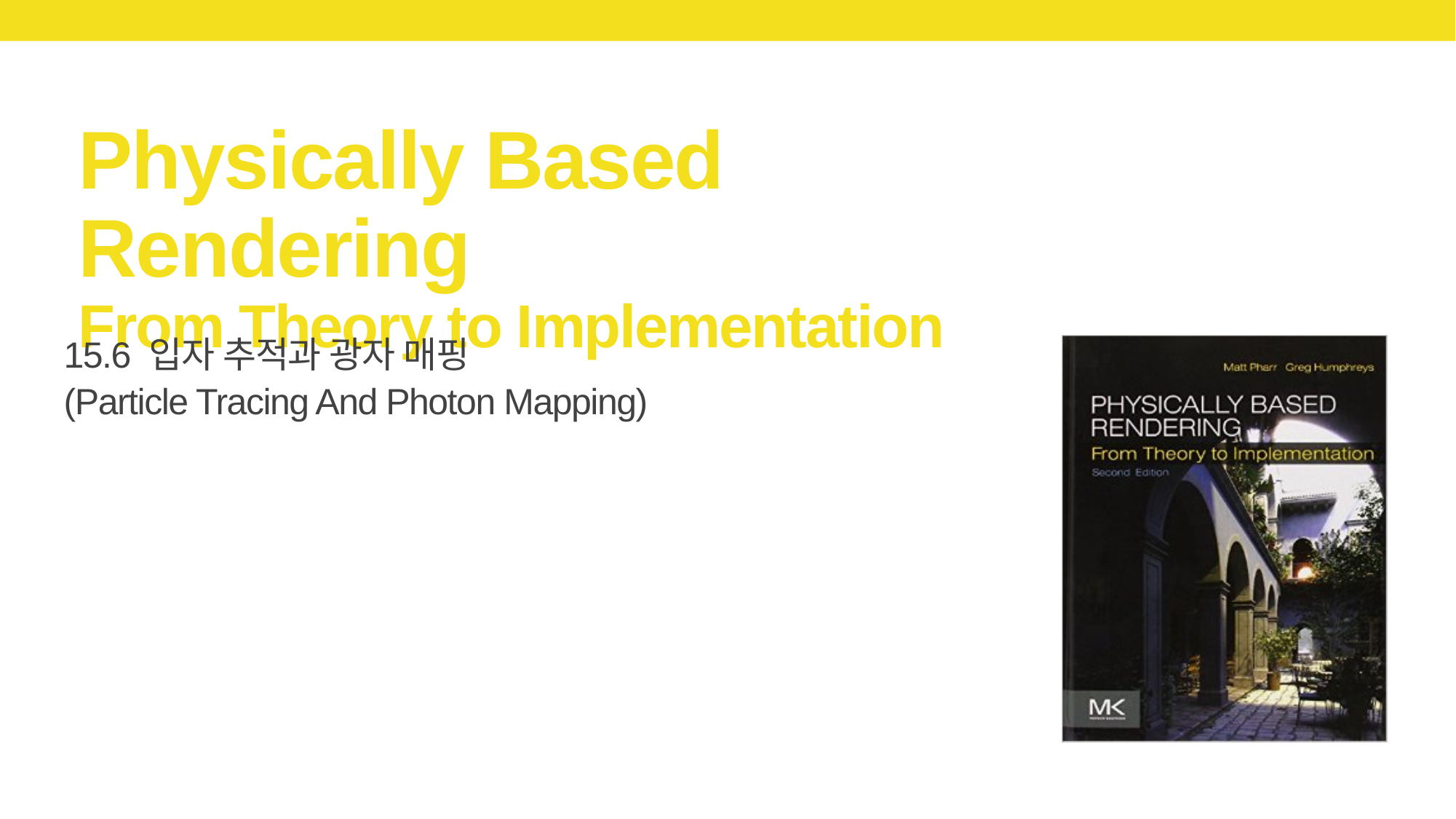

# Physically Based Rendering From Theory to Implementation
15.6 입자 추적과 광자 매핑
(Particle Tracing And Photon Mapping)